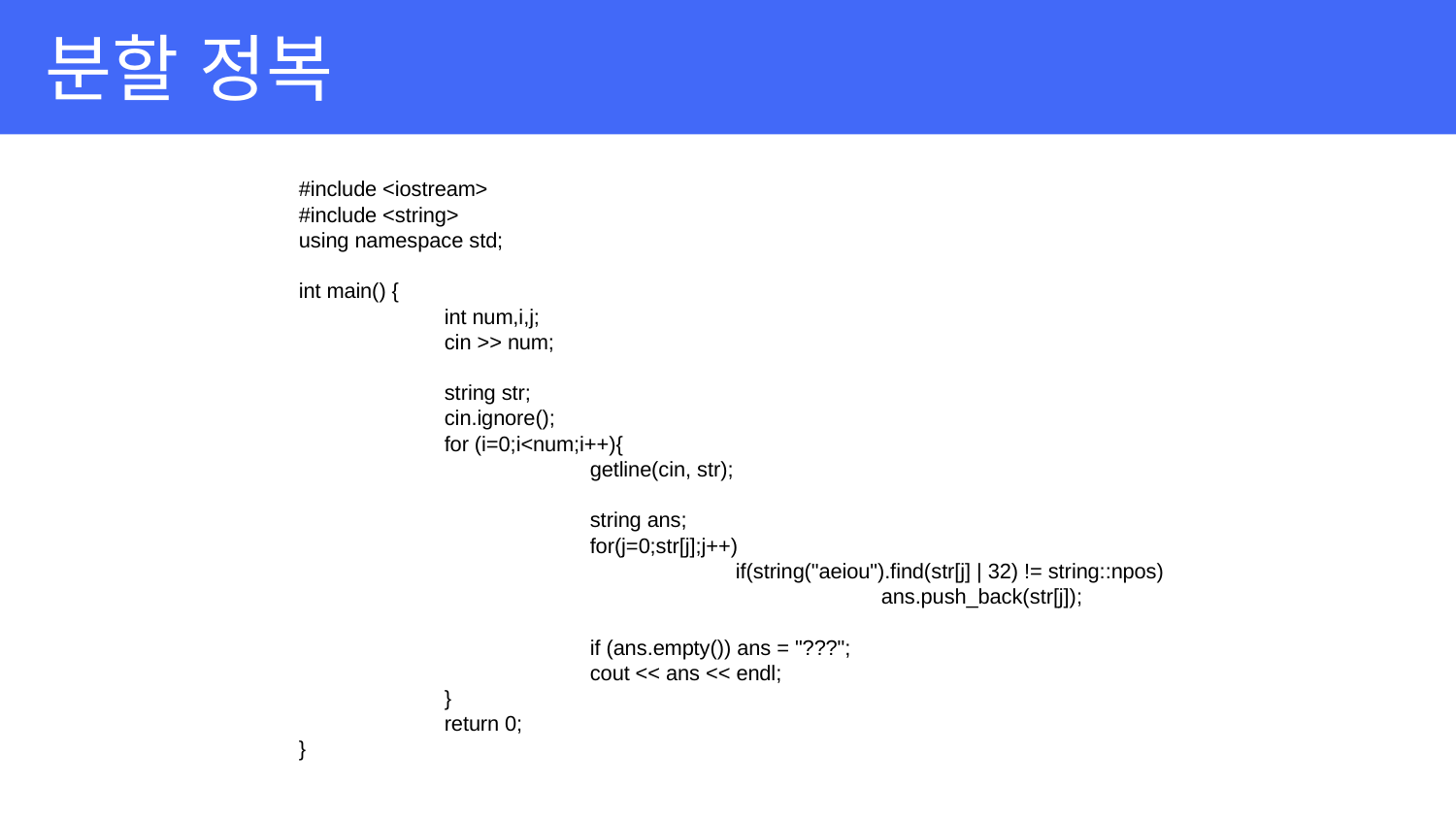

분할 정복
#include <iostream>
#include <string>
using namespace std;

int main() {
	int num,i,j;
	cin >> num;

	string str;
	cin.ignore();
	for (i=0;i<num;i++){
		getline(cin, str);

		string ans;
		for(j=0;str[j];j++)
			if(string("aeiou").find(str[j] | 32) != string::npos)
				ans.push_back(str[j]);

		if (ans.empty()) ans = "???";
		cout << ans << endl;
	}
	return 0;
}